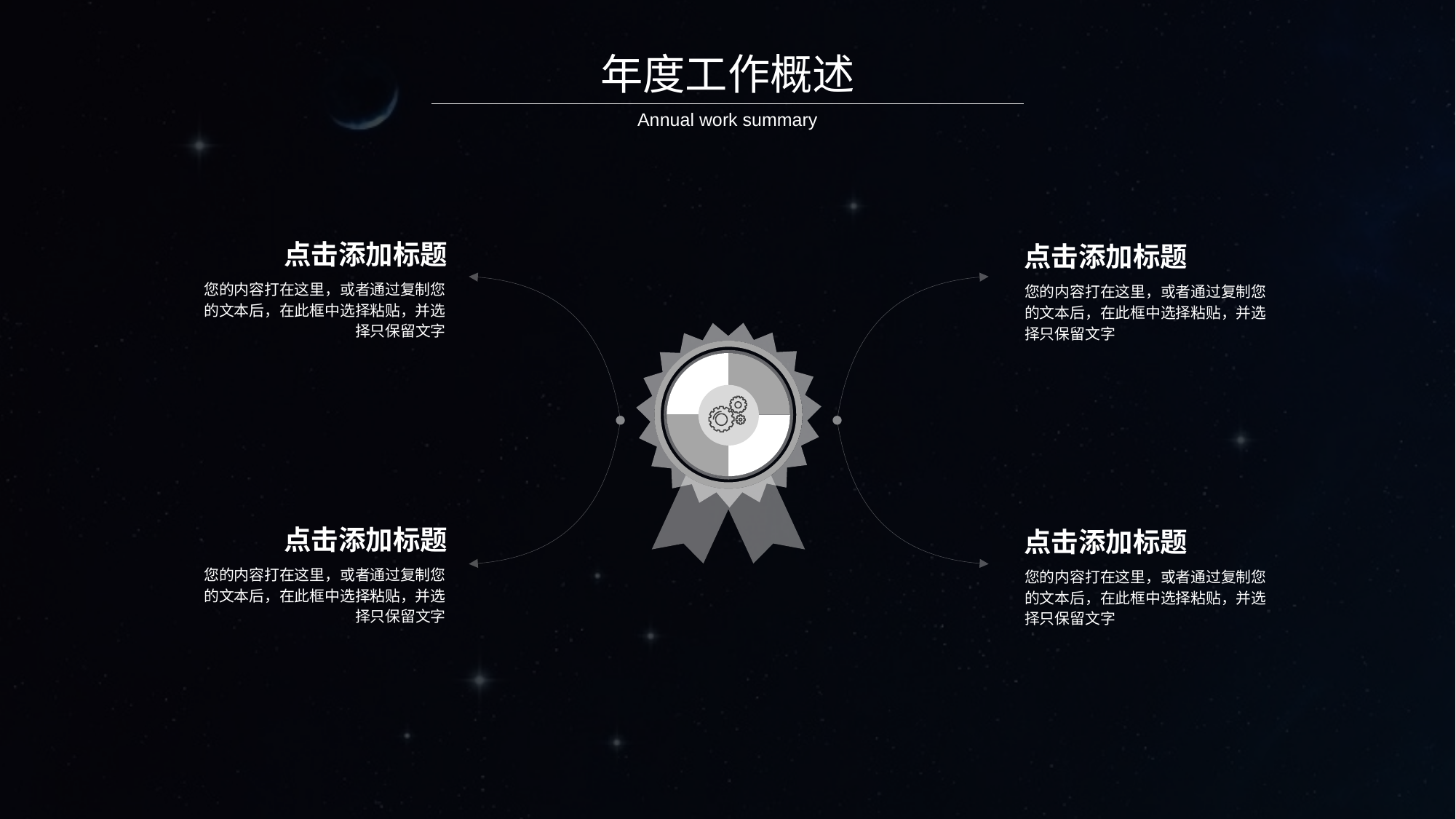

年度工作概述
Annual work summary
点击添加标题
您的内容打在这里，或者通过复制您的文本后，在此框中选择粘贴，并选择只保留文字
点击添加标题
您的内容打在这里，或者通过复制您的文本后，在此框中选择粘贴，并选择只保留文字

点击添加标题
您的内容打在这里，或者通过复制您的文本后，在此框中选择粘贴，并选择只保留文字
点击添加标题
您的内容打在这里，或者通过复制您的文本后，在此框中选择粘贴，并选择只保留文字